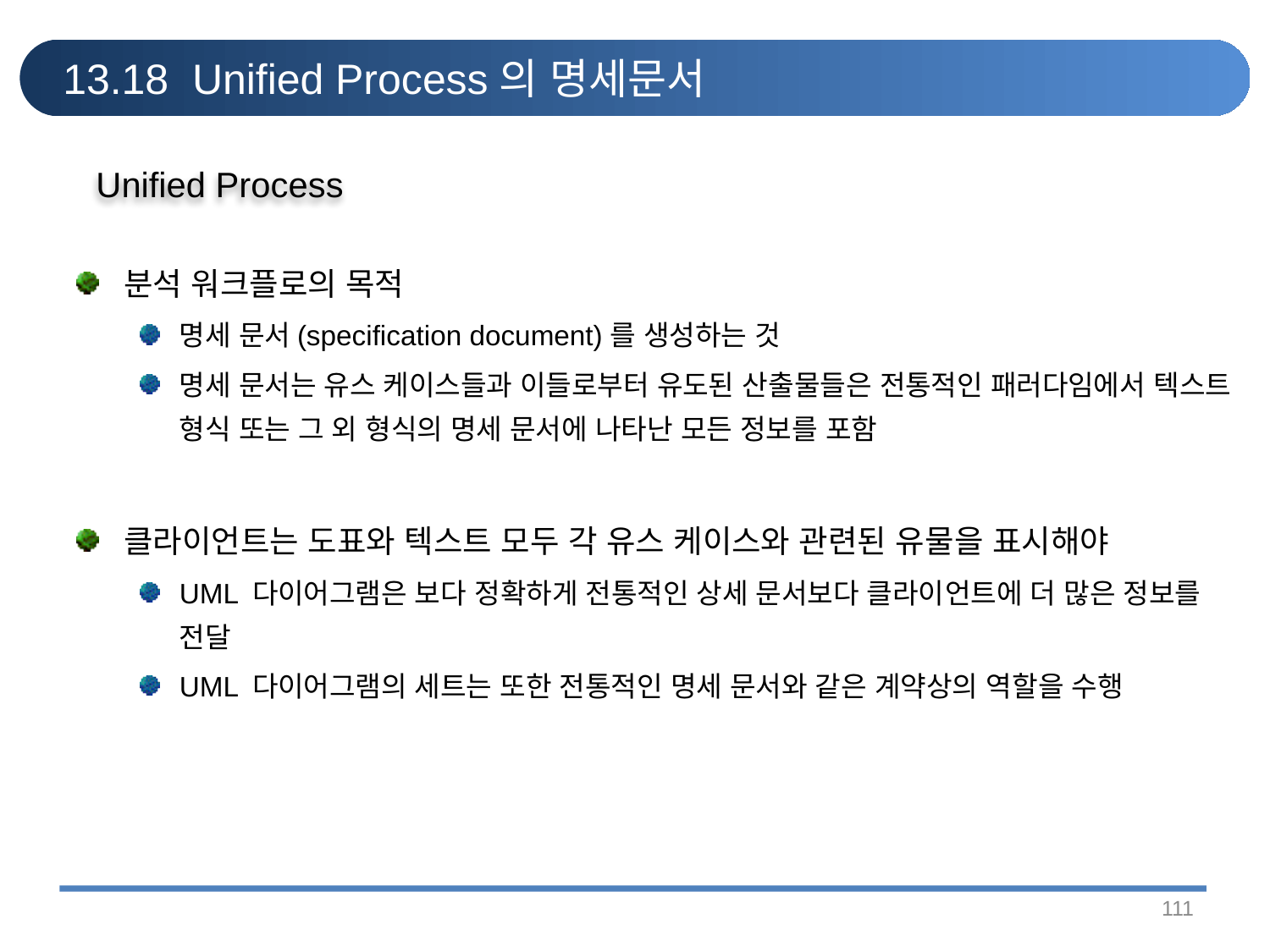

# 13.18  Unified Process의 명세문서
Unified Process
분석 워크플로의 목적
명세 문서(specification document)를 생성하는 것
명세 문서는 유스 케이스들과 이들로부터 유도된 산출물들은 전통적인 패러다임에서 텍스트 형식 또는 그 외 형식의 명세 문서에 나타난 모든 정보를 포함

클라이언트는 도표와 텍스트 모두 각 유스 케이스와 관련된 유물을 표시해야
UML 다이어그램은 보다 정확하게 전통적인 상세 문서보다 클라이언트에 더 많은 정보를 전달
UML 다이어그램의 세트는 또한 전통적인 명세 문서와 같은 계약상의 역할을 수행
111